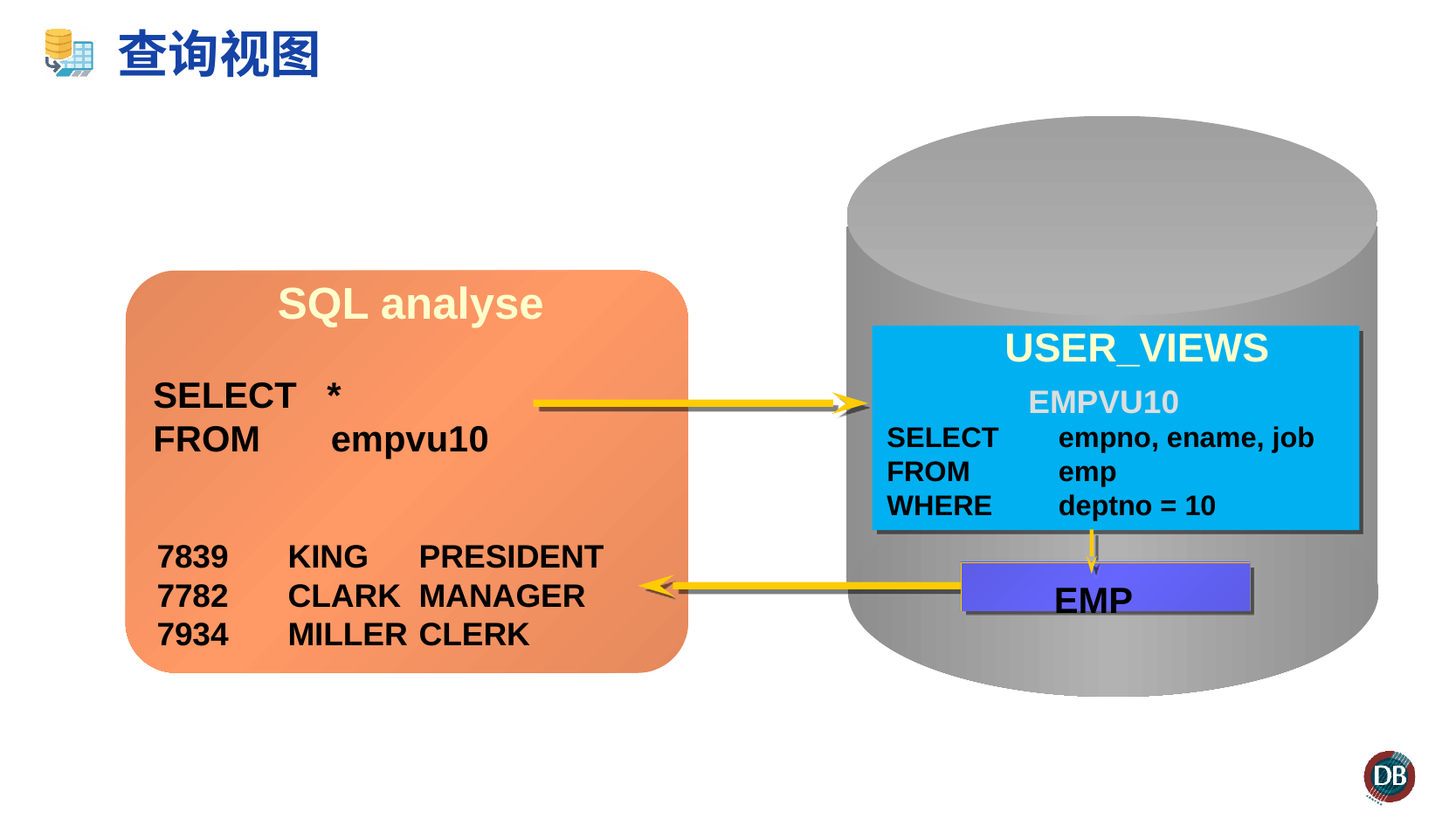

# 查询视图

               USER_VIEWS

                  EMPVU10
SELECT	empno, ename, job
FROM	emp
WHERE	deptno = 10

          SQL analyse

SELECT   *
FROM       empvu10

7839	KING	PRESIDENT
7782	CLARK	MANAGER
7934	MILLER	CLERK
EMP